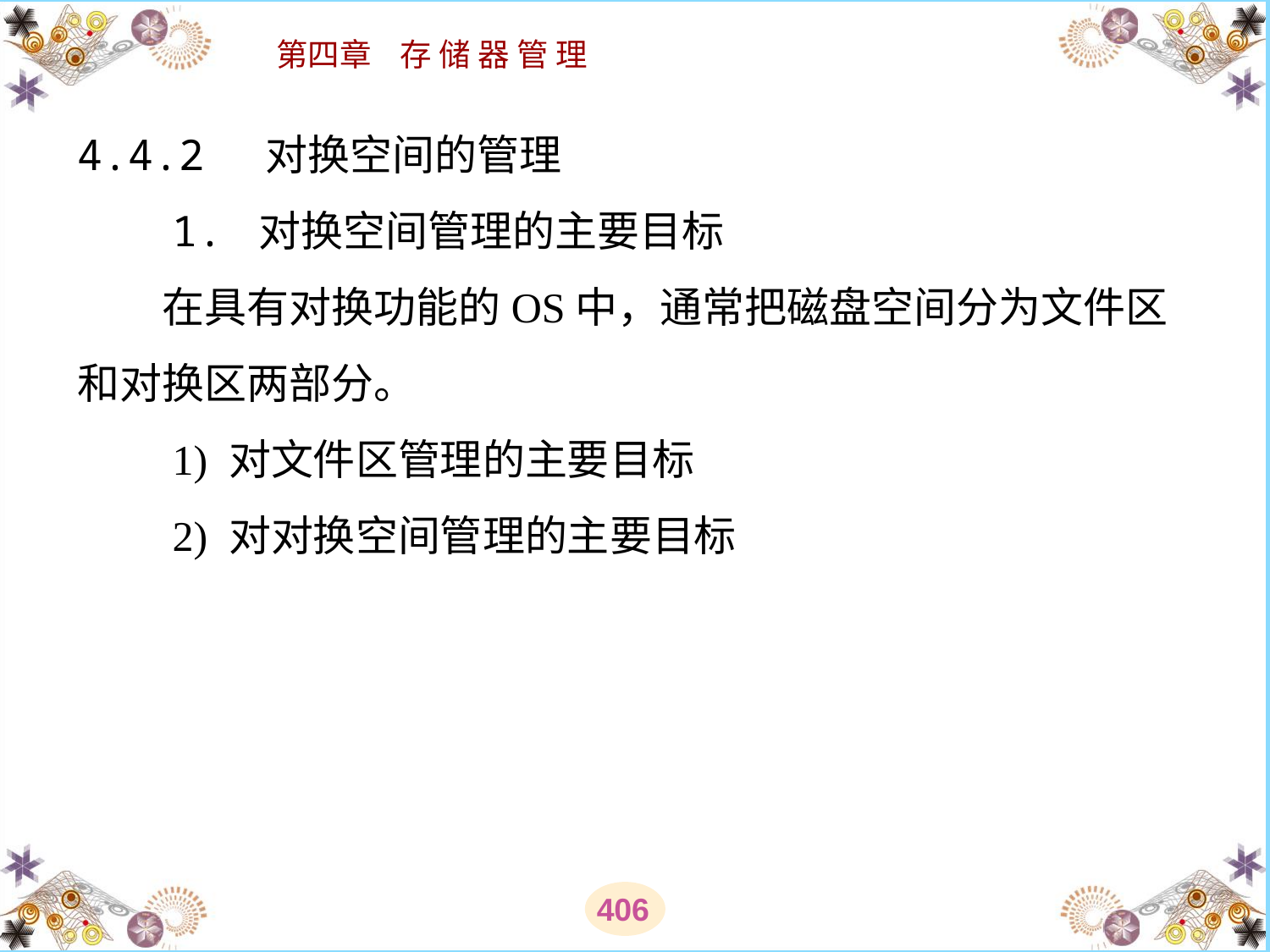

# 4.4.2  对换空间的管理 　　1. 对换空间管理的主要目标 　　在具有对换功能的OS中，通常把磁盘空间分为文件区和对换区两部分。 　　1) 对文件区管理的主要目标 　　2) 对对换空间管理的主要目标